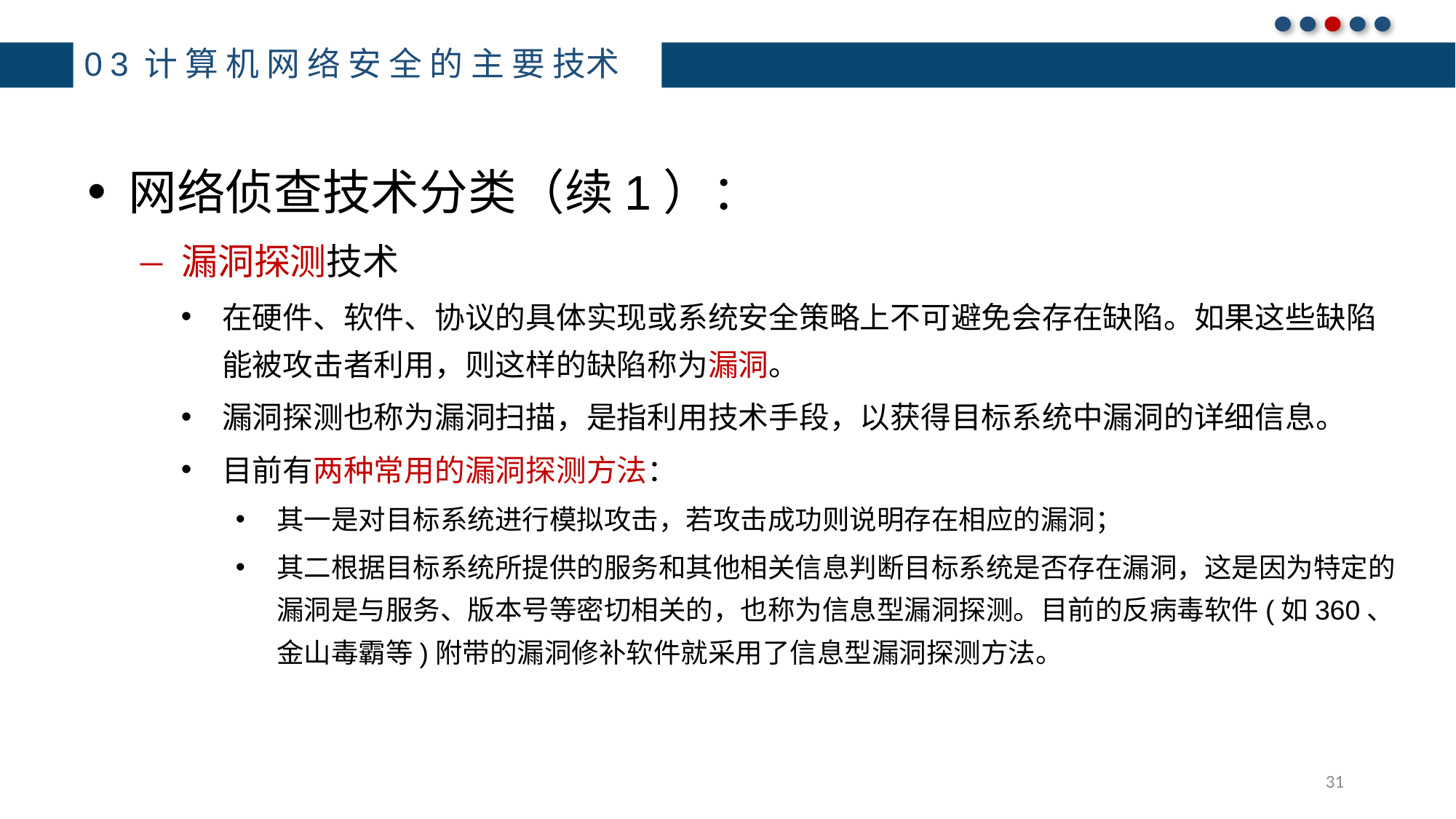

# 03计算机网络安全的主要技术
网络侦查技术分类（续1）：
漏洞探测技术
在硬件、软件、协议的具体实现或系统安全策略上不可避免会存在缺陷。如果这些缺陷 能被攻击者利用，则这样的缺陷称为漏洞。
漏洞探测也称为漏洞扫描，是指利用技术手段，以获得目标系统中漏洞的详细信息。
目前有两种常用的漏洞探测方法：
其一是对目标系统进行模拟攻击，若攻击成功则说明存在相应的漏洞；
其二根据目标系统所提供的服务和其他相关信息判断目标系统是否存在漏洞，这是因为特定的漏洞是与服务、版本号等密切相关的，也称为信息型漏洞探测。目前的反病毒软件(如360、金山毒霸等)附带的漏洞修补软件就采用了信息型漏洞探测方法。

31